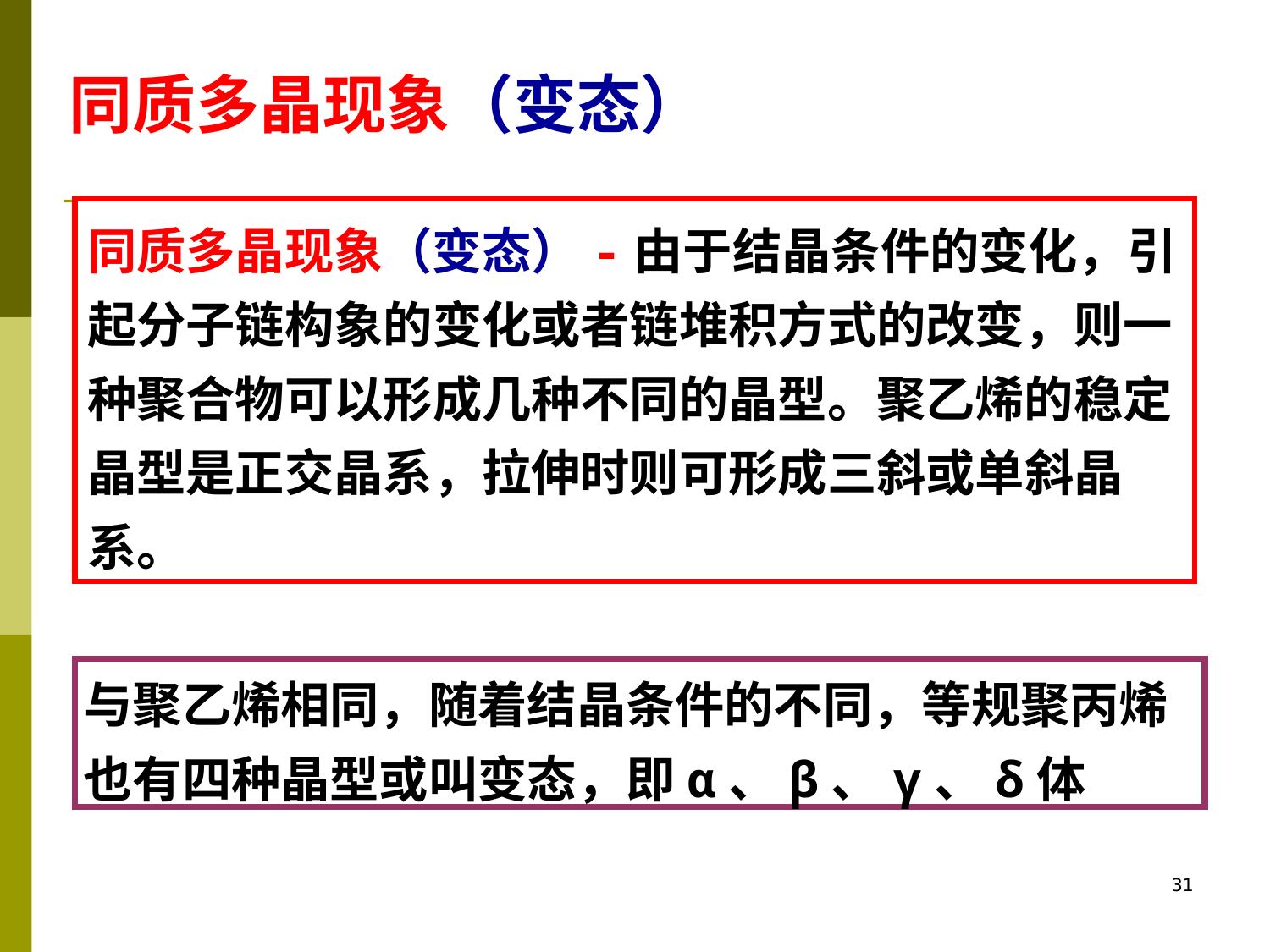

同质多晶现象（变态）
同质多晶现象（变态）-由于结晶条件的变化，引起分子链构象的变化或者链堆积方式的改变，则一种聚合物可以形成几种不同的晶型。聚乙烯的稳定晶型是正交晶系，拉伸时则可形成三斜或单斜晶系。
与聚乙烯相同，随着结晶条件的不同，等规聚丙烯也有四种晶型或叫变态，即α、β、γ、δ体
31